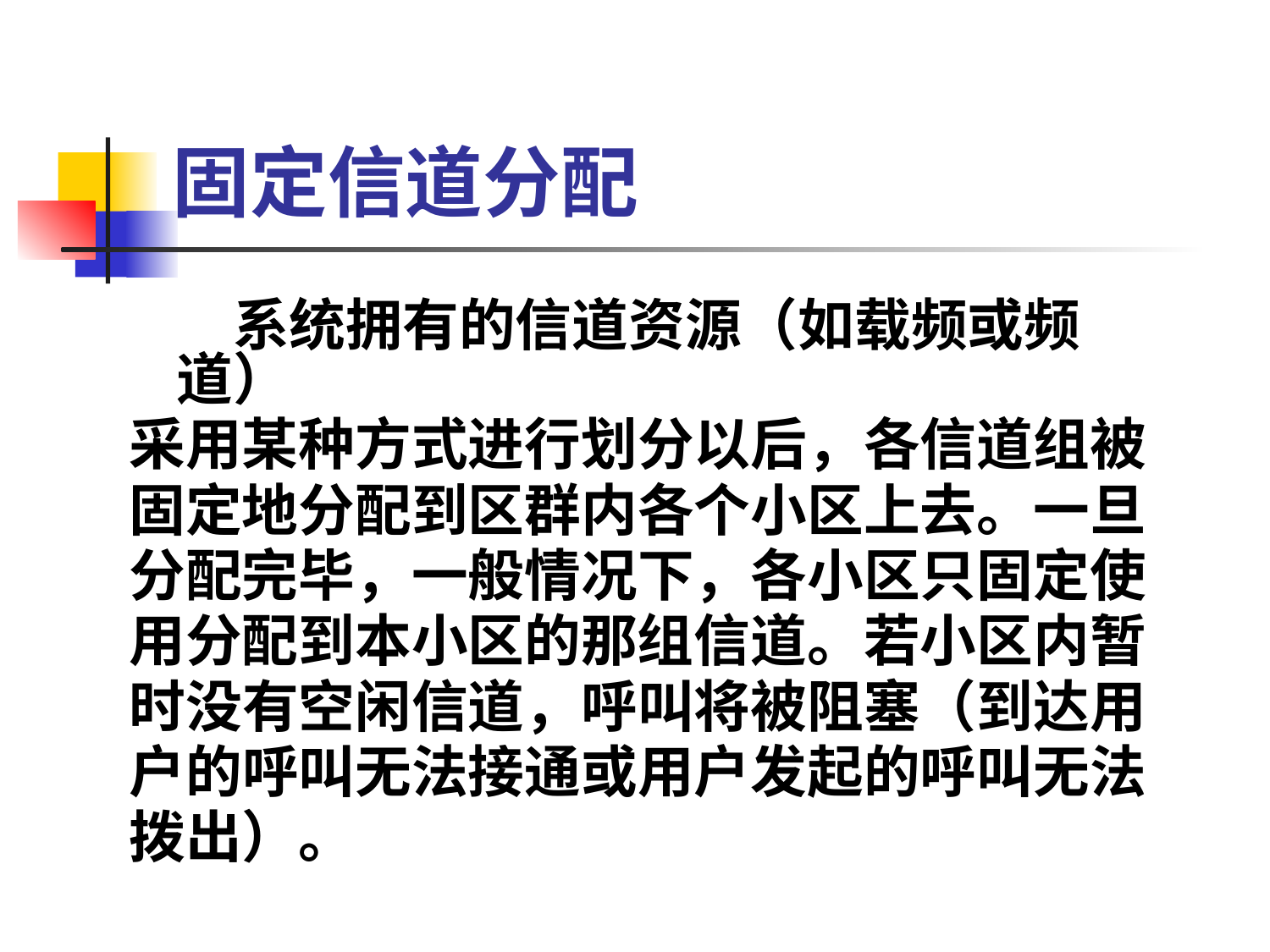

固定信道分配
       系统拥有的信道资源（如载频或频道）
采用某种方式进行划分以后，各信道组被
固定地分配到区群内各个小区上去。一旦
分配完毕，一般情况下，各小区只固定使
用分配到本小区的那组信道。若小区内暂
时没有空闲信道，呼叫将被阻塞（到达用
户的呼叫无法接通或用户发起的呼叫无法
拨出）。